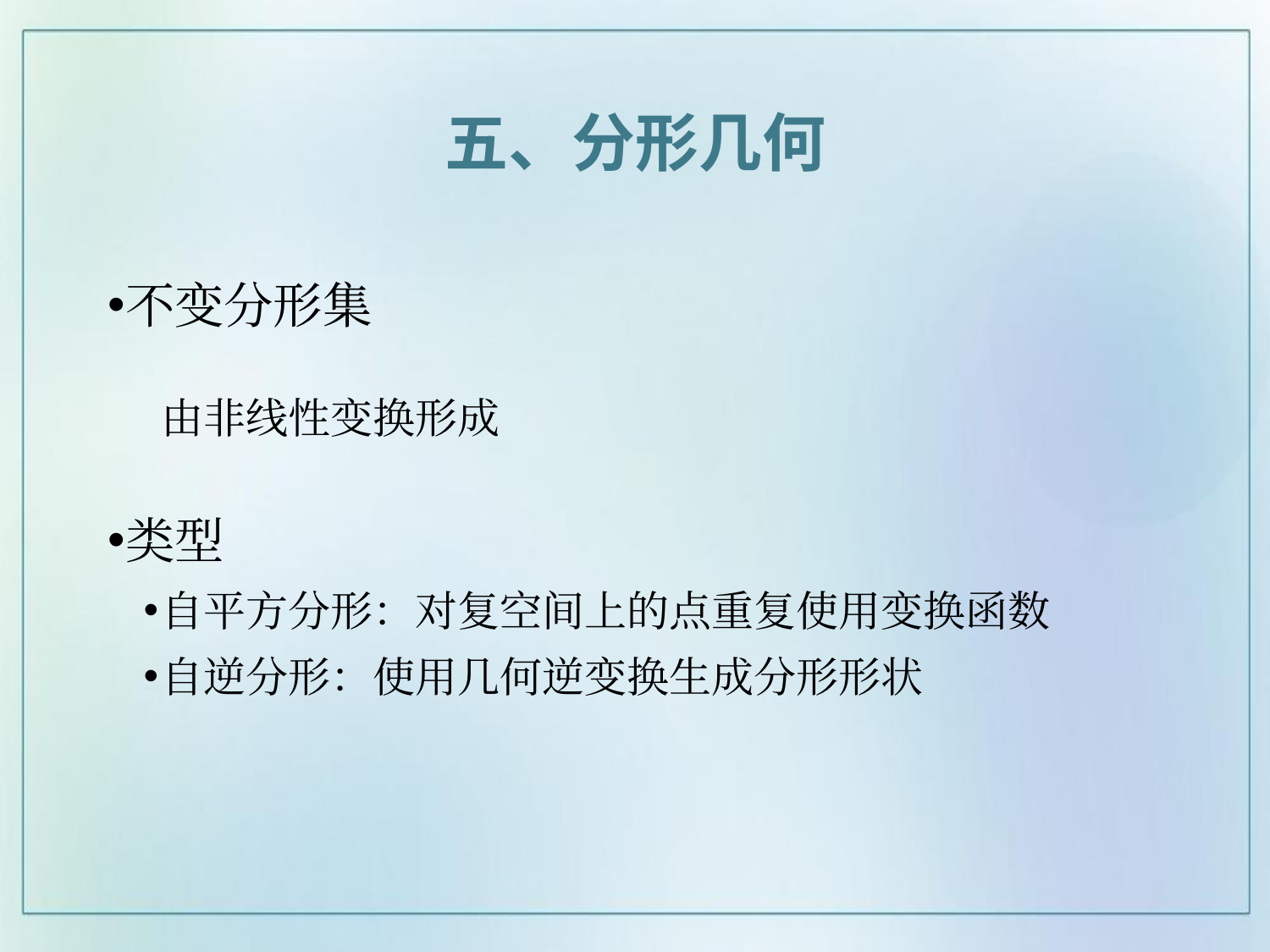

五、分形几何
不变分形集
    由非线性变换形成
类型
自平方分形：对复空间上的点重复使用变换函数
自逆分形：使用几何逆变换生成分形形状